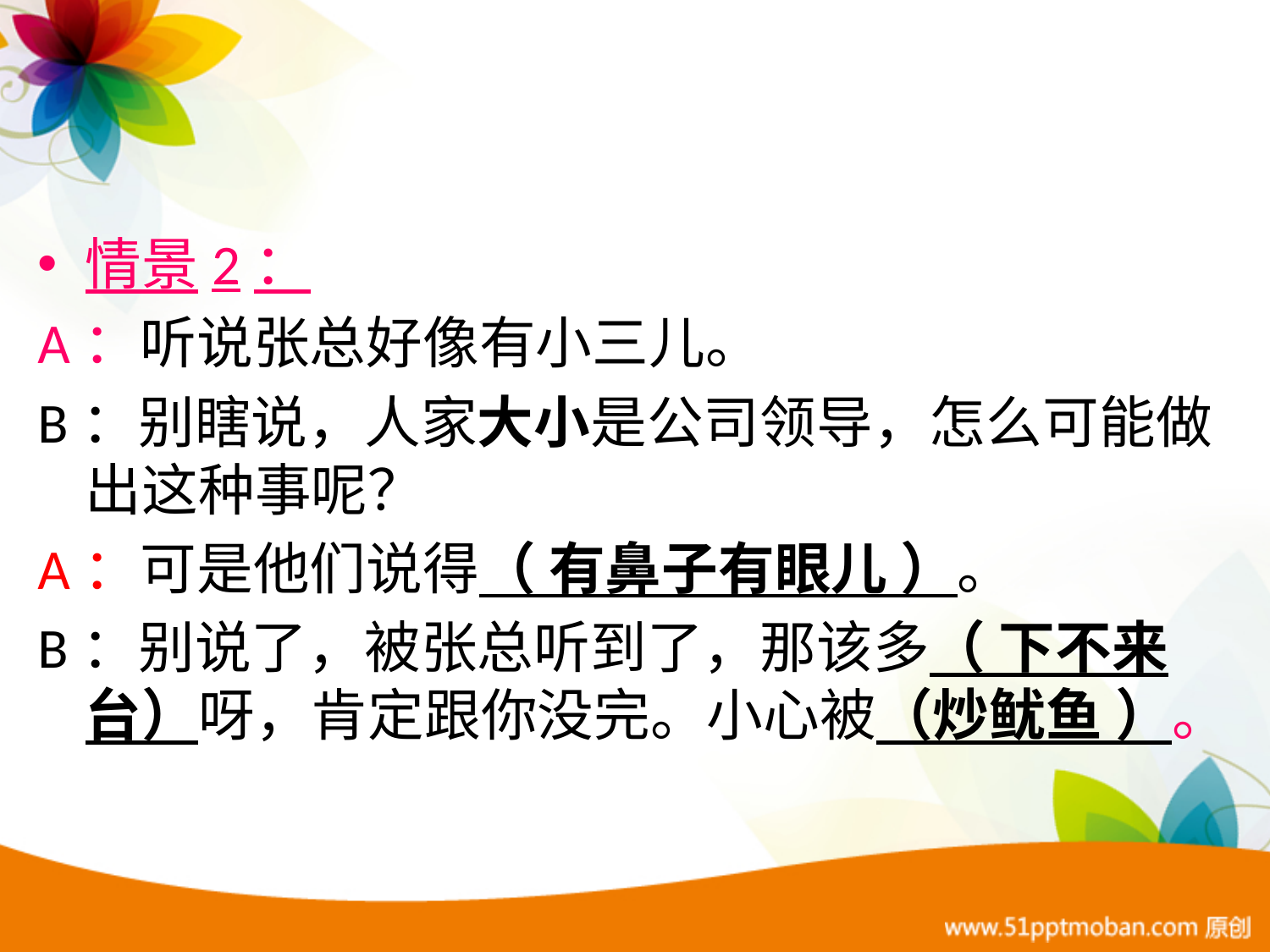

情景2：
A：听说张总好像有小三儿。
B：别瞎说，人家大小是公司领导，怎么可能做出这种事呢？
A：可是他们说得（ 有鼻子有眼儿 ）。
B：别说了，被张总听到了，那该多（ 下不来台）呀，肯定跟你没完。小心被（炒鱿鱼 ）。